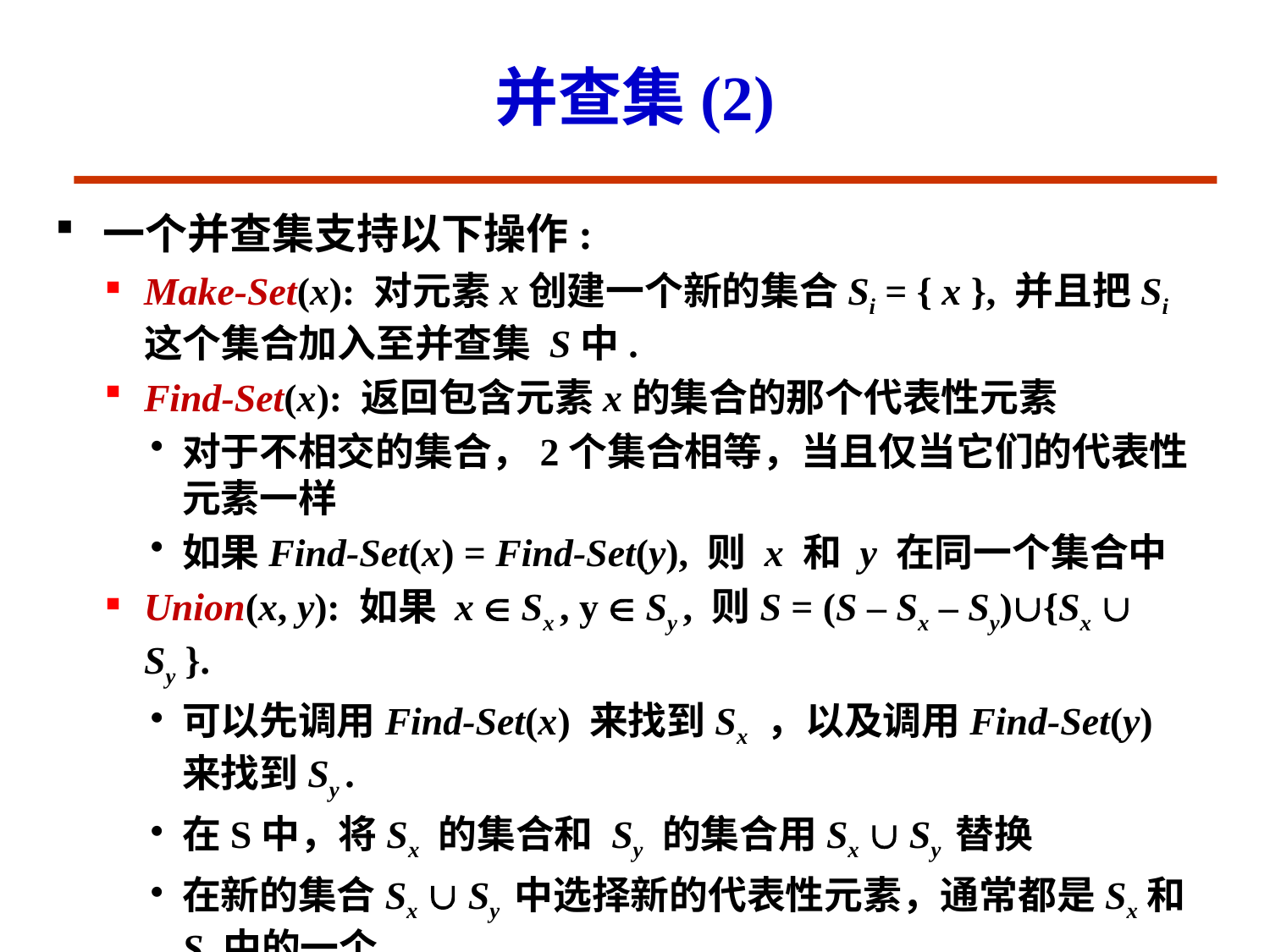

# 并查集(2)
一个并查集支持以下操作:
Make-Set(x): 对元素x创建一个新的集合Si = { x }, 并且把Si 这个集合加入至并查集 S中.
Find-Set(x): 返回包含元素x的集合的那个代表性元素
对于不相交的集合，2个集合相等，当且仅当它们的代表性元素一样
如果Find-Set(x) = Find-Set(y), 则 x 和 y 在同一个集合中
Union(x, y): 如果 x ∈ Sx , y ∈ Sy , 则S = (S – Sx – Sy)∪{Sx ∪ Sy }.
可以先调用Find-Set(x) 来找到Sx ，以及调用Find-Set(y) 来找到Sy .
在S中，将Sx 的集合和 Sy 的集合用Sx ∪ Sy 替换
在新的集合Sx ∪ Sy 中选择新的代表性元素，通常都是Sx和Sy中的一个